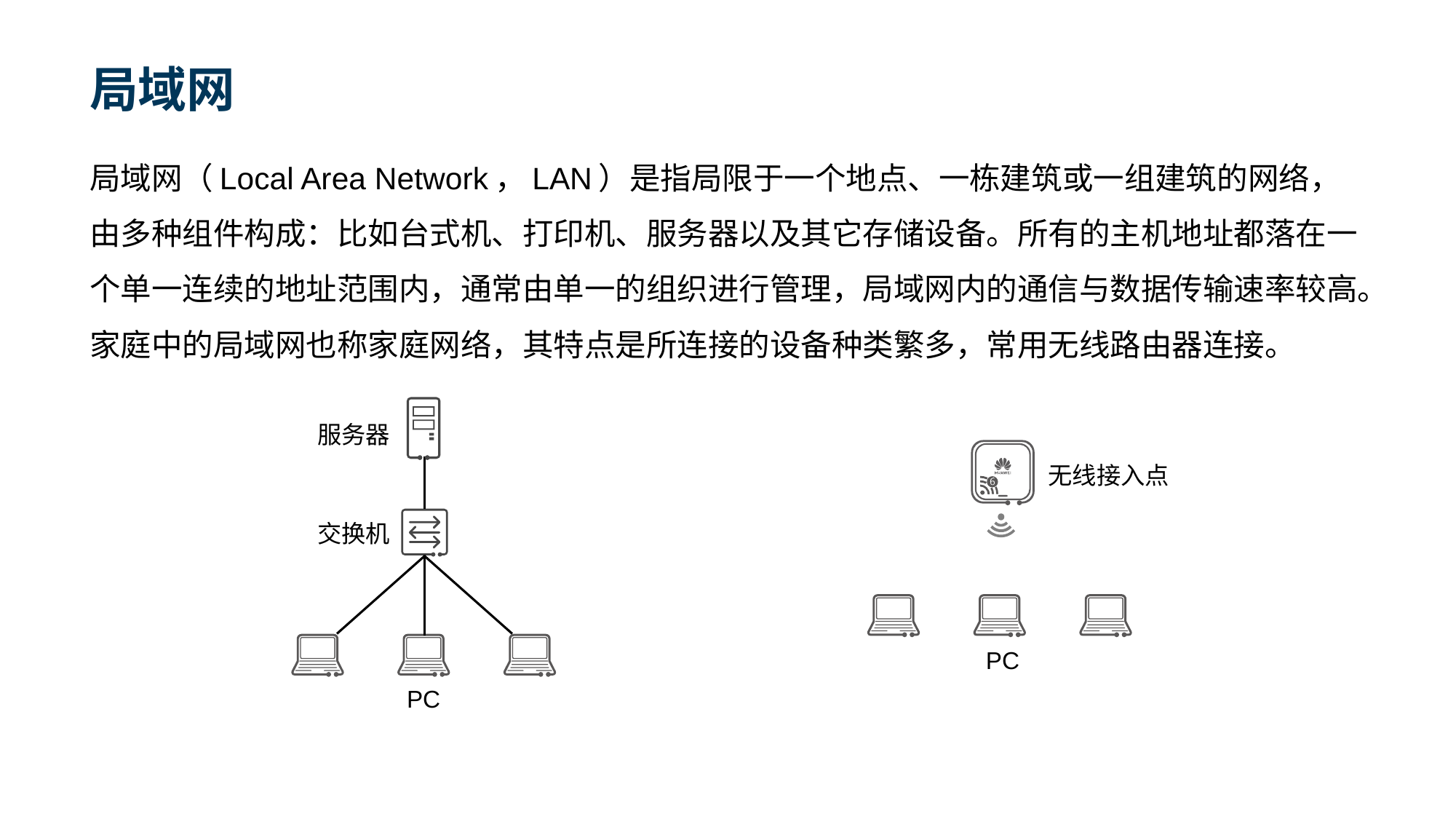

# 局域网
局域网（Local Area Network，LAN）是指局限于一个地点、一栋建筑或一组建筑的网络，由多种组件构成：比如台式机、打印机、服务器以及其它存储设备。所有的主机地址都落在一个单一连续的地址范围内，通常由单一的组织进行管理，局域网内的通信与数据传输速率较高。家庭中的局域网也称家庭网络，其特点是所连接的设备种类繁多，常用无线路由器连接。

服务器

无线接入点

交换机

PC
PC